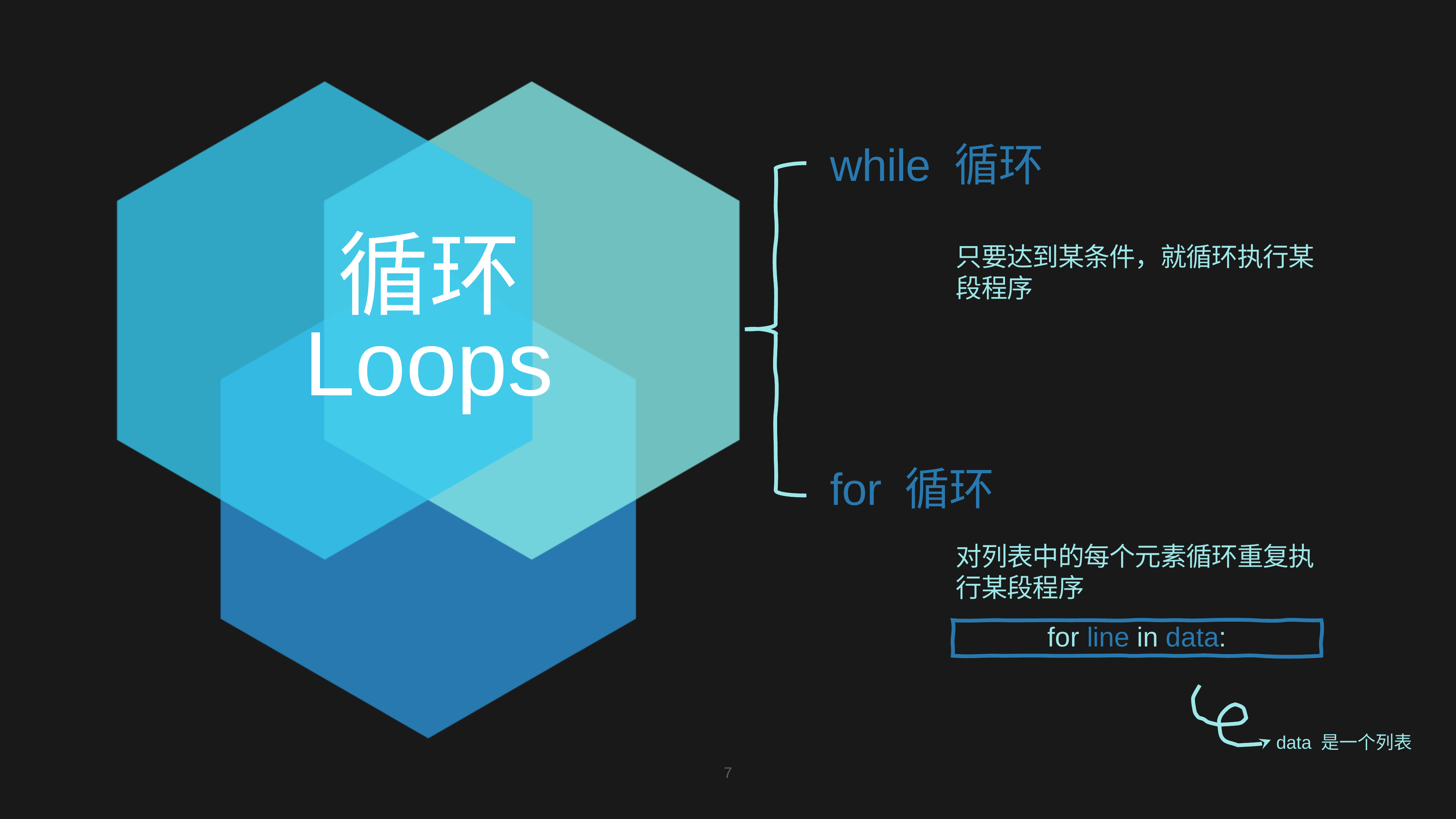

while 循环

循环
Loops
只要达到某条件，就循环执行某段程序
for 循环
对列表中的每个元素循环重复执行某段程序
for line in data:

data 是一个列表
7